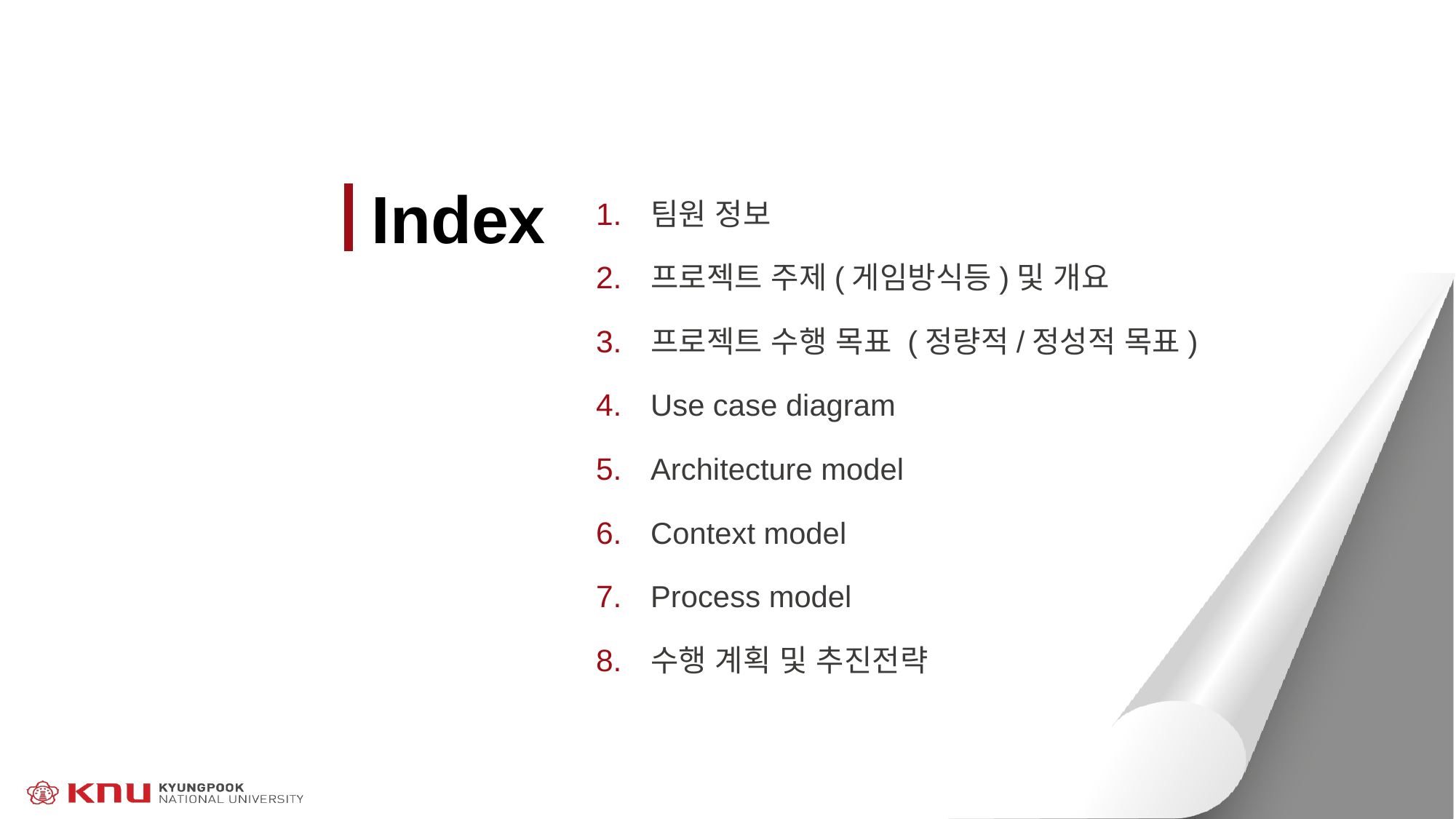

Index

팀원 정보
프로젝트 주제(게임방식등)및 개요
프로젝트 수행 목표 (정량적/정성적 목표)
Use case diagram
Architecture model
Context model
Process model
수행 계획 및 추진전략